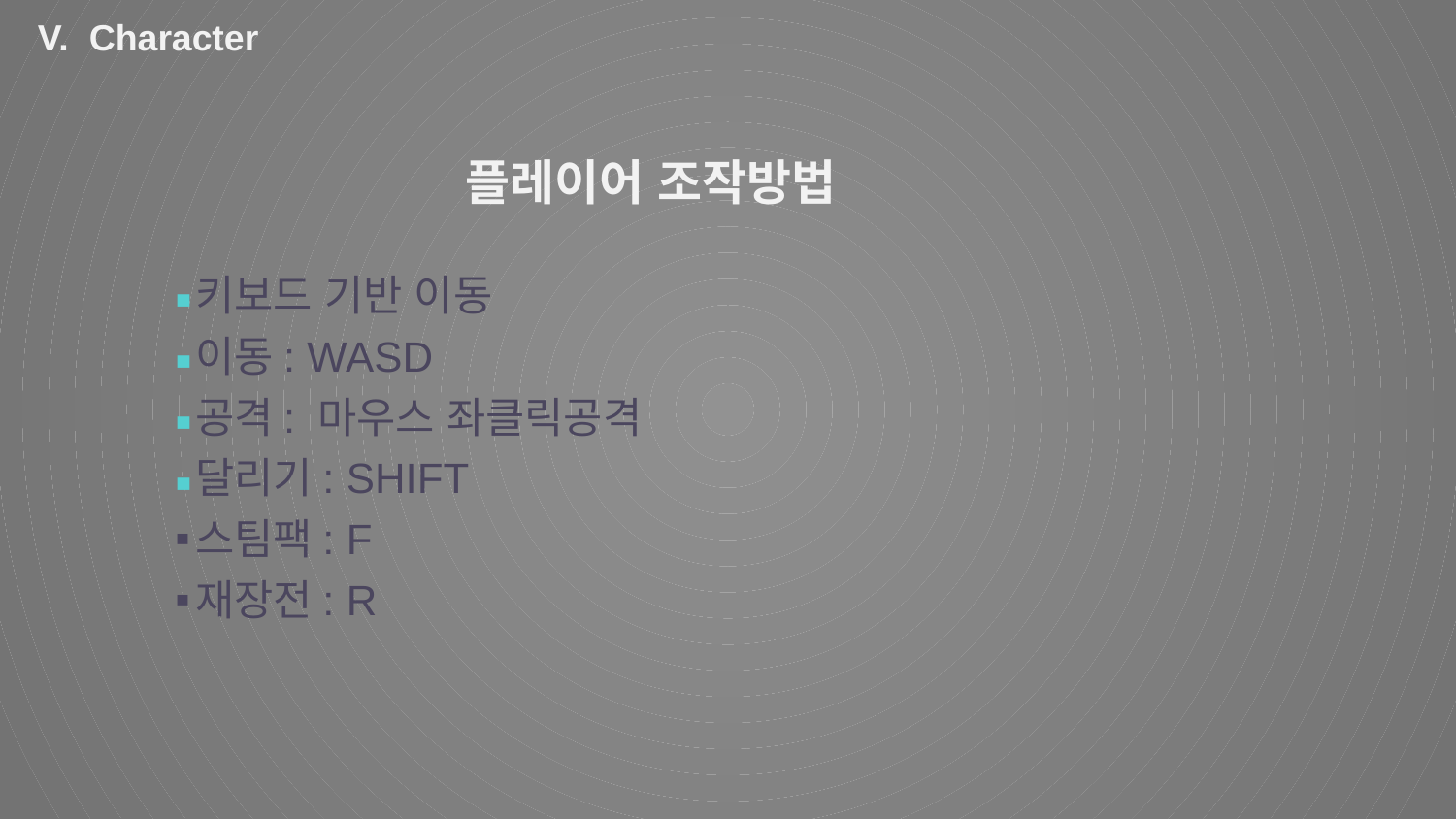

V.  Character
플레이어 조작방법
키보드 기반 이동
이동: WASD
공격: 마우스 좌클릭공격
달리기: SHIFT
스팀팩: F
재장전: R